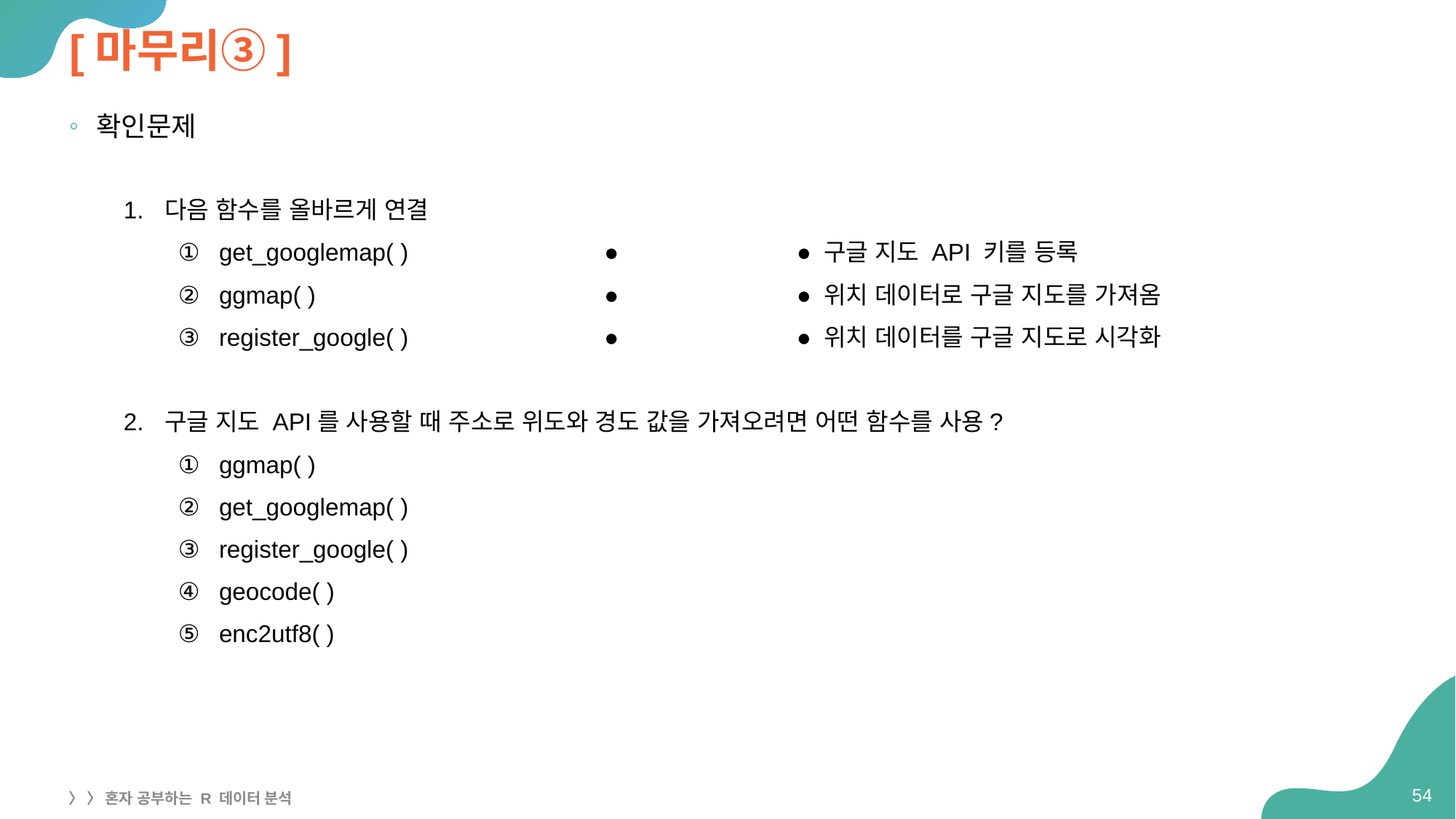

# [마무리③]
확인문제
다음 함수를 올바르게 연결
get_googlemap( ) 	● 		● 구글 지도 API 키를 등록
ggmap( ) 	● 		● 위치 데이터로 구글 지도를 가져옴
register_google( ) 	● 		● 위치 데이터를 구글 지도로 시각화

구글 지도 API를 사용할 때 주소로 위도와 경도 값을 가져오려면 어떤 함수를 사용?
ggmap( )
get_googlemap( )
register_google( )
geocode( )
enc2utf8( )
54
〉 〉 혼자 공부하는 R 데이터 분석